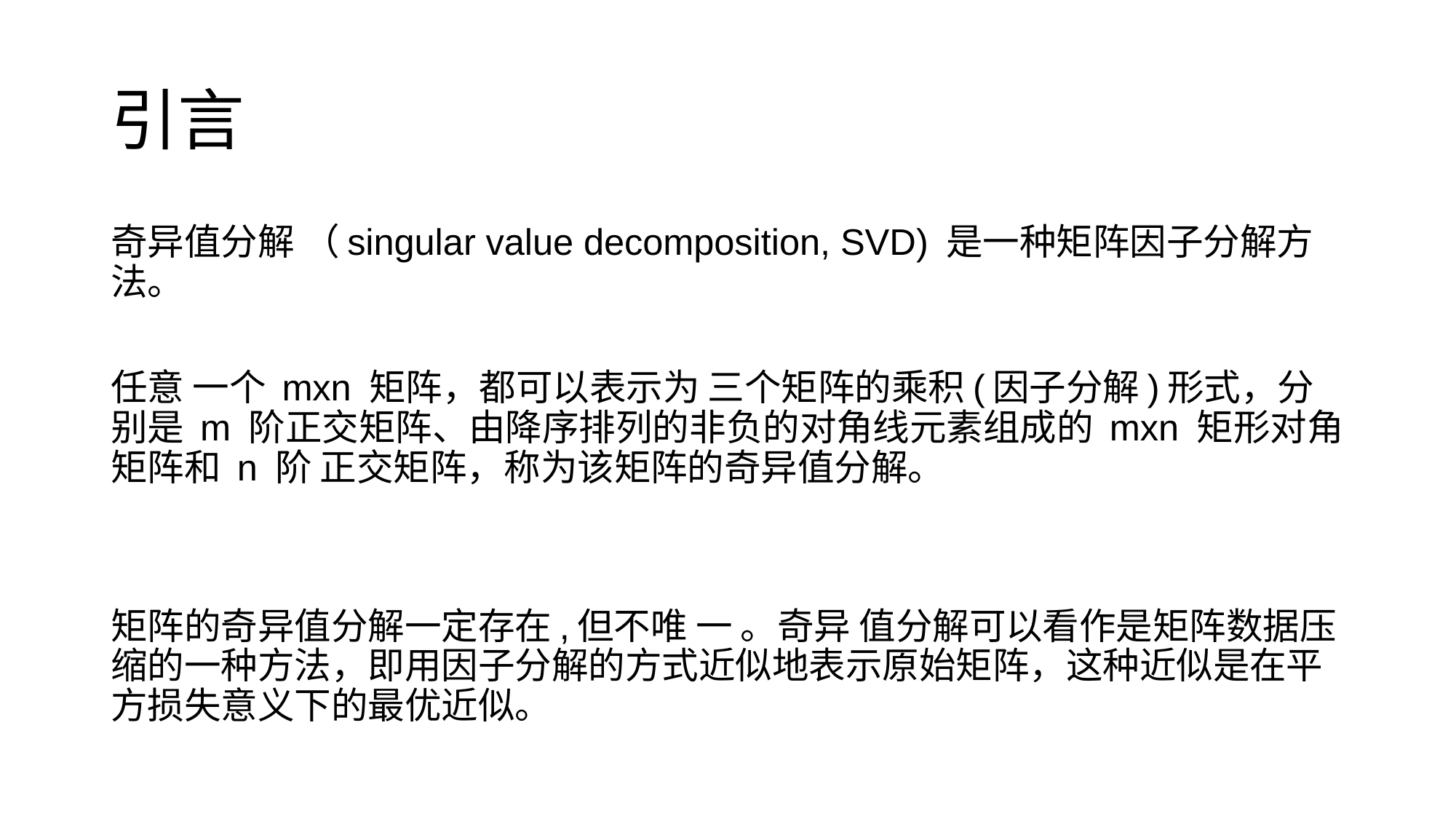

# 引言
奇异值分解 （singular value decomposition, SVD) 是一种矩阵因子分解方法。

任意 一个 mxn 矩阵，都可以表示为 三个矩阵的乘积(因子分解)形式，分别是 m 阶正交矩阵、由降序排列的非负的对角线元素组成的 mxn 矩形对角矩阵和 n 阶 正交矩阵，称为该矩阵的奇异值分解。

矩阵的奇异值分解一定存在,但不唯 一 。奇异 值分解可以看作是矩阵数据压缩的一种方法，即用因子分解的方式近似地表示原始矩阵，这种近似是在平方损失意义下的最优近似。